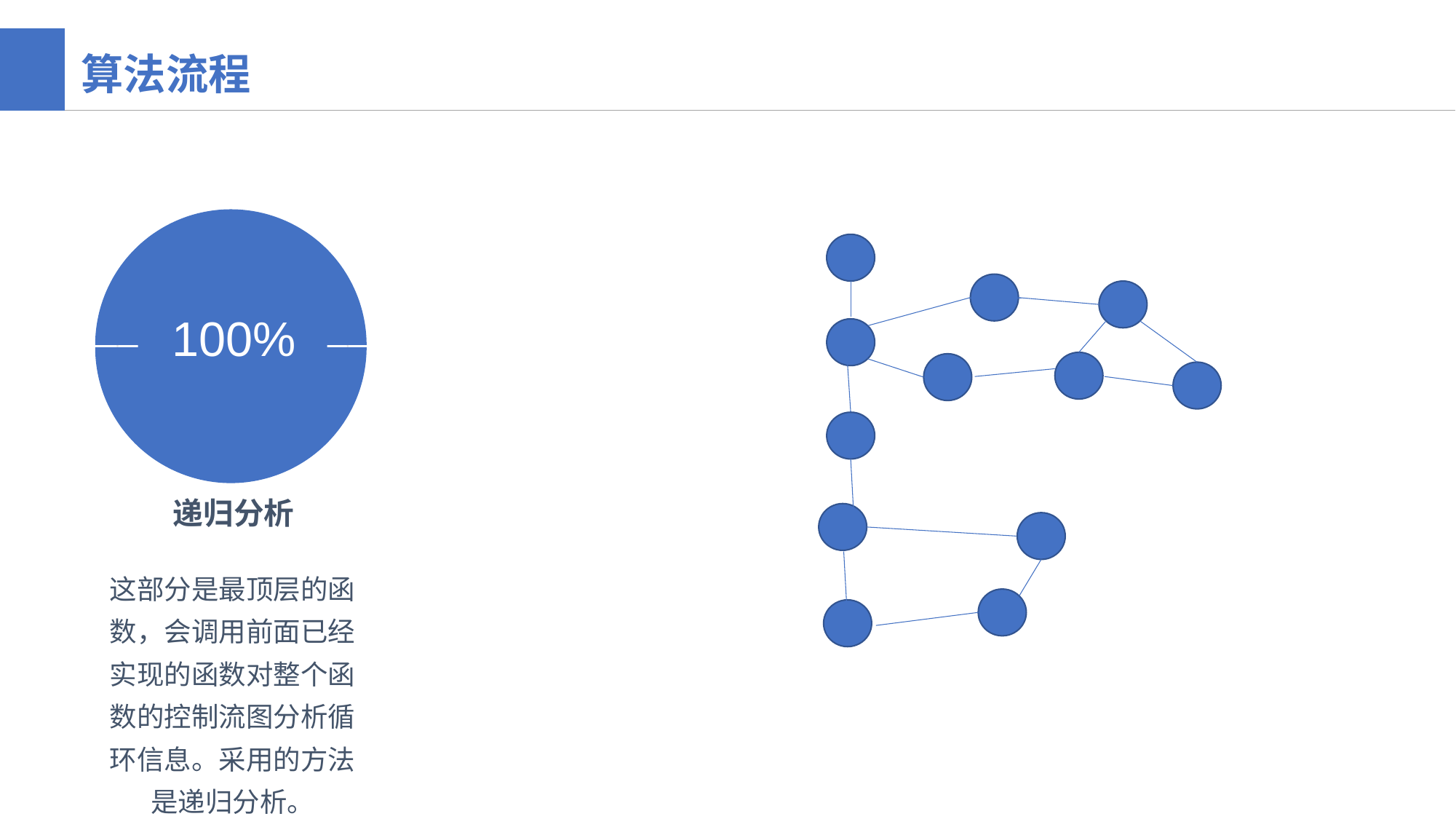

算法流程

### Chart

| Category |
|---|

### Chart

| Category | 销售额 |
|---|---|
| 第一季度 | 50.0 |
| 第二季度 | 50.0 |

### Chart

| Category | 销售额 |
|---|---|
| 第一季度 | 50.0 |
| 第二季度 | 50.0 |

100%
递归分析
这部分是最顶层的函数，会调用前面已经实现的函数对整个函数的控制流图分析循环信息。采用的方法是递归分析。